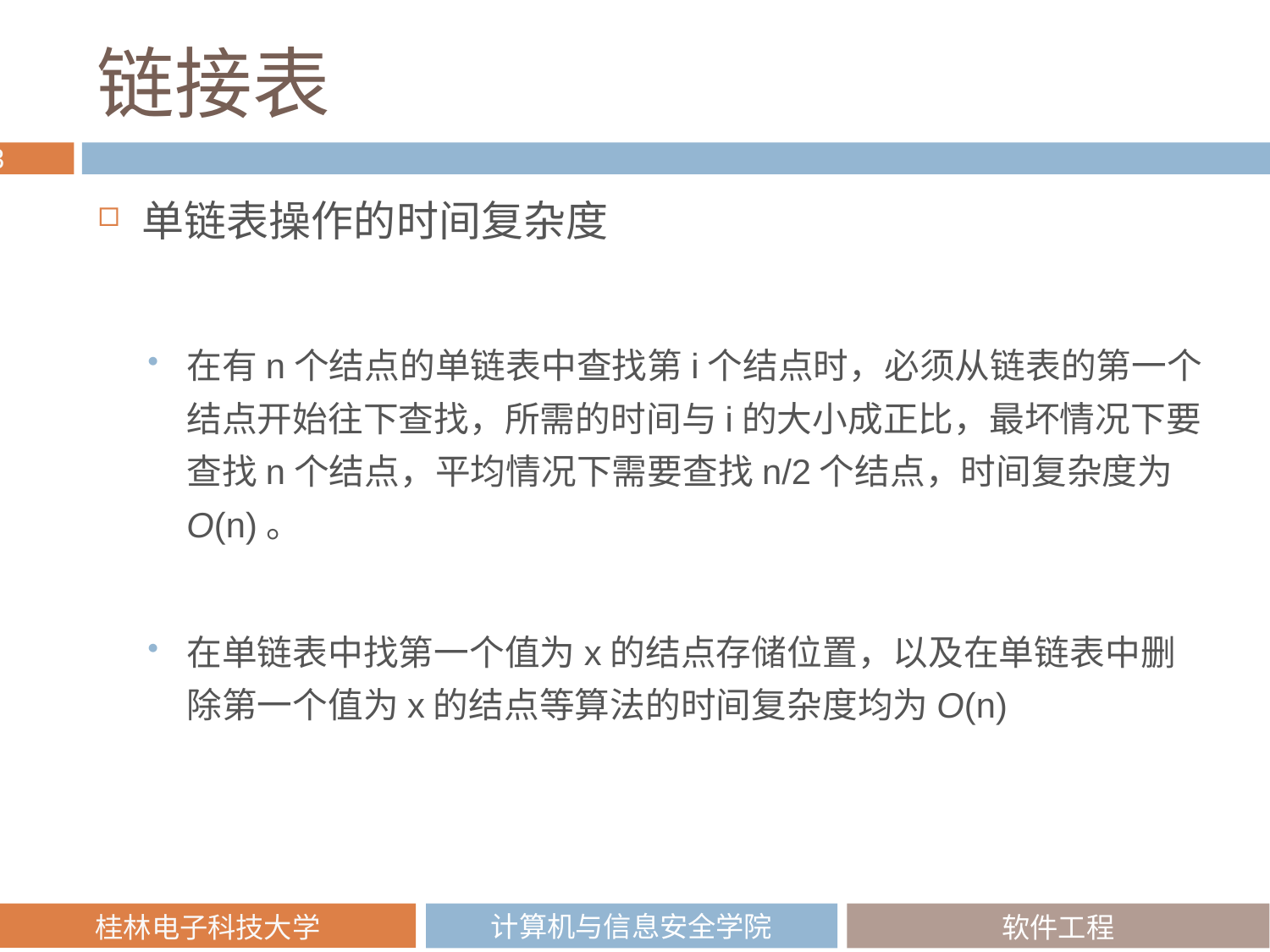

# 链接表
单链表操作的时间复杂度

在有n个结点的单链表中查找第i个结点时，必须从链表的第一个结点开始往下查找，所需的时间与i的大小成正比，最坏情况下要查找n个结点，平均情况下需要查找n/2个结点，时间复杂度为O(n)。

在单链表中找第一个值为x的结点存储位置，以及在单链表中删除第一个值为x的结点等算法的时间复杂度均为O(n)